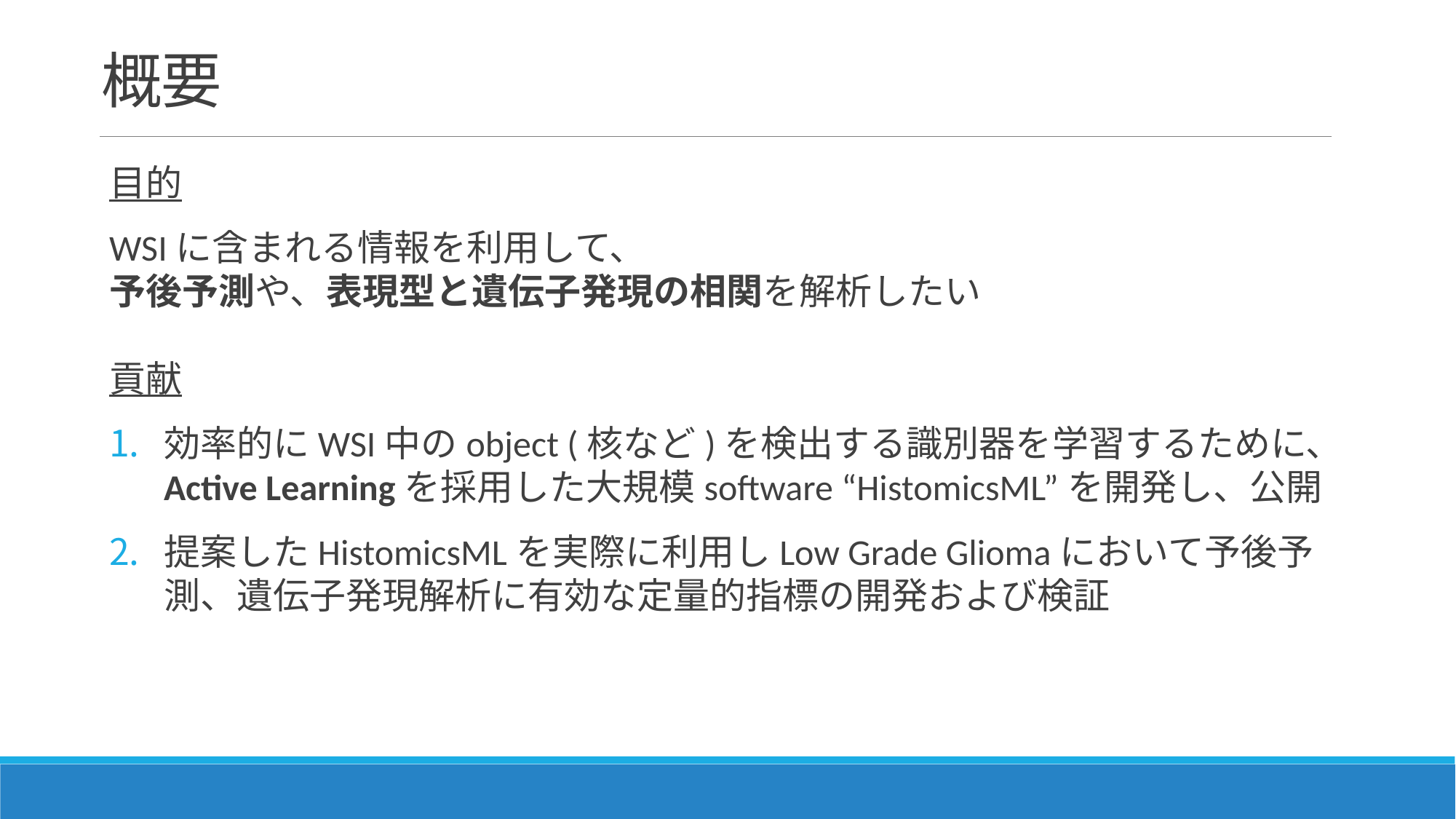

# 概要
目的
WSIに含まれる情報を利用して、
予後予測や、表現型と遺伝子発現の相関を解析したい
貢献
効率的にWSI中のobject (核など)を検出する識別器を学習するために、
Active Learningを採用した大規模software “HistomicsML”を開発し、公開
提案したHistomicsMLを実際に利用しLow Grade Gliomaにおいて予後予測、遺伝子発現解析に有効な定量的指標の開発および検証